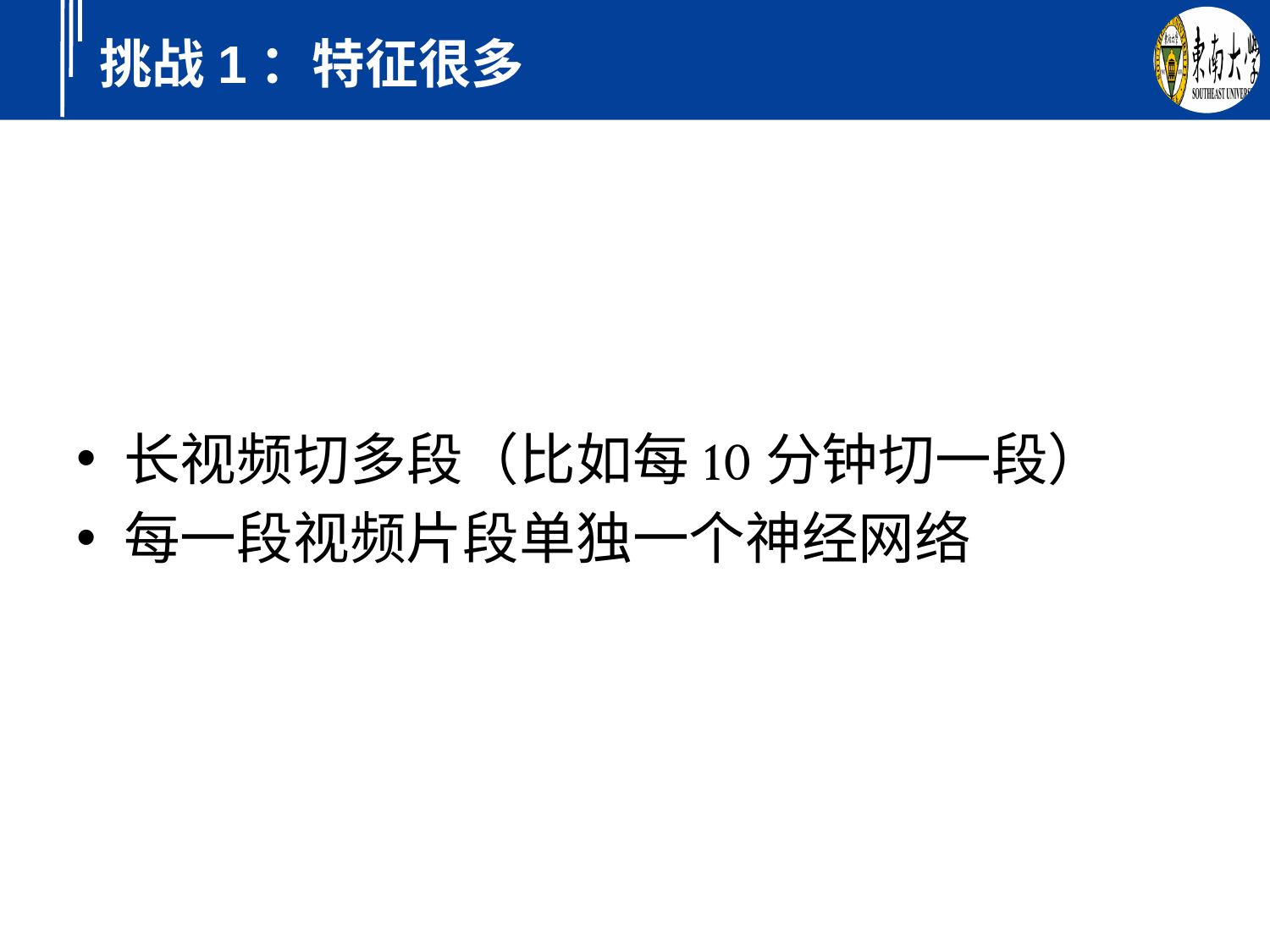

# 挑战1：特征很多
长视频切多段（比如每10分钟切一段）
每一段视频片段单独一个神经网络